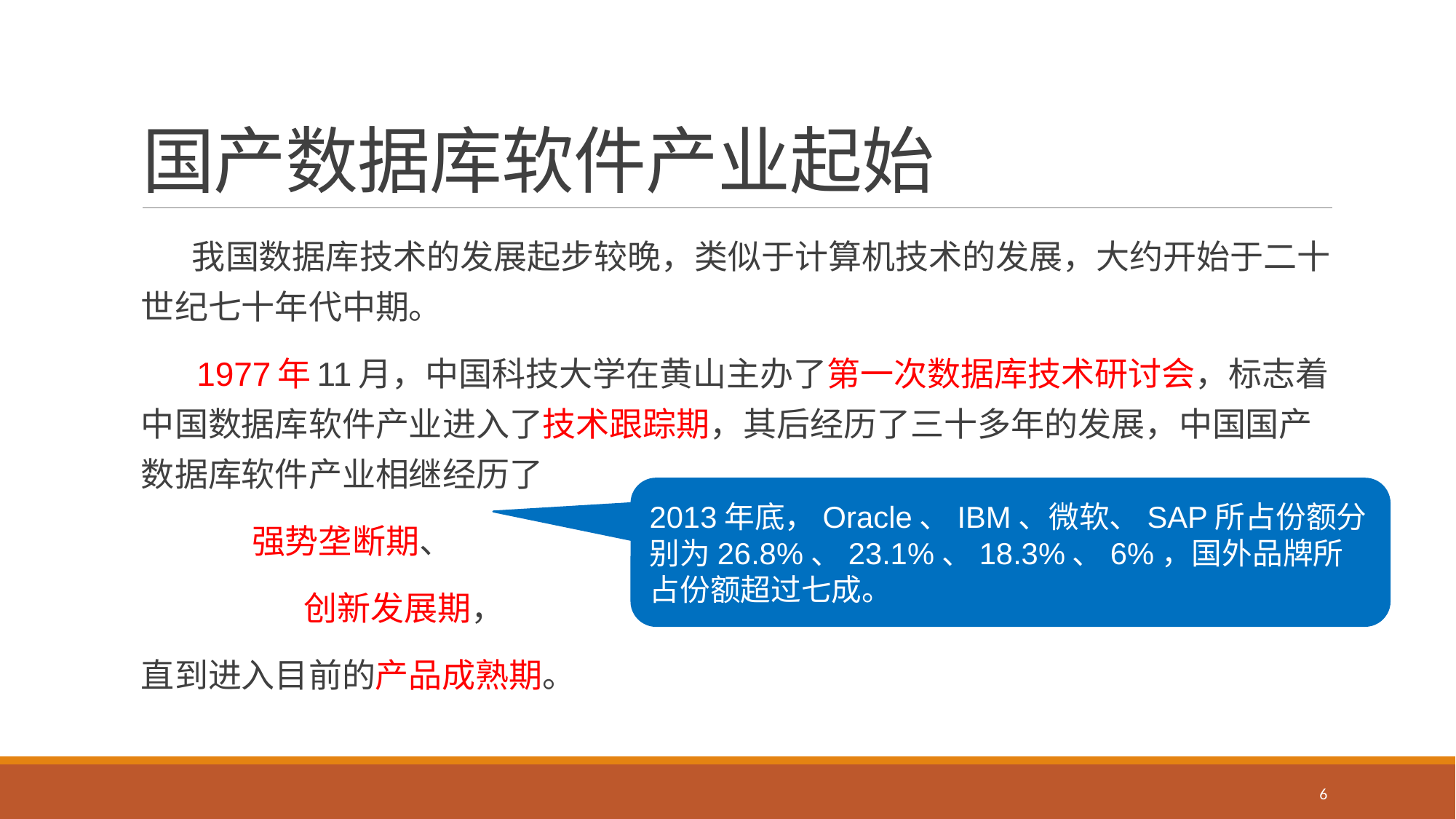

# 国产数据库软件产业起始
      我国数据库技术的发展起步较晚，类似于计算机技术的发展，大约开始于二十世纪七十年代中期。
      1977年11月，中国科技大学在黄山主办了第一次数据库技术研讨会，标志着中国数据库软件产业进入了技术跟踪期，其后经历了三十多年的发展，中国国产数据库软件产业相继经历了
              强势垄断期、
                     创新发展期，
直到进入目前的产品成熟期。
2013年底，Oracle、IBM、微软、SAP所占份额分别为26.8%、23.1%、18.3%、6%，国外品牌所占份额超过七成。
6